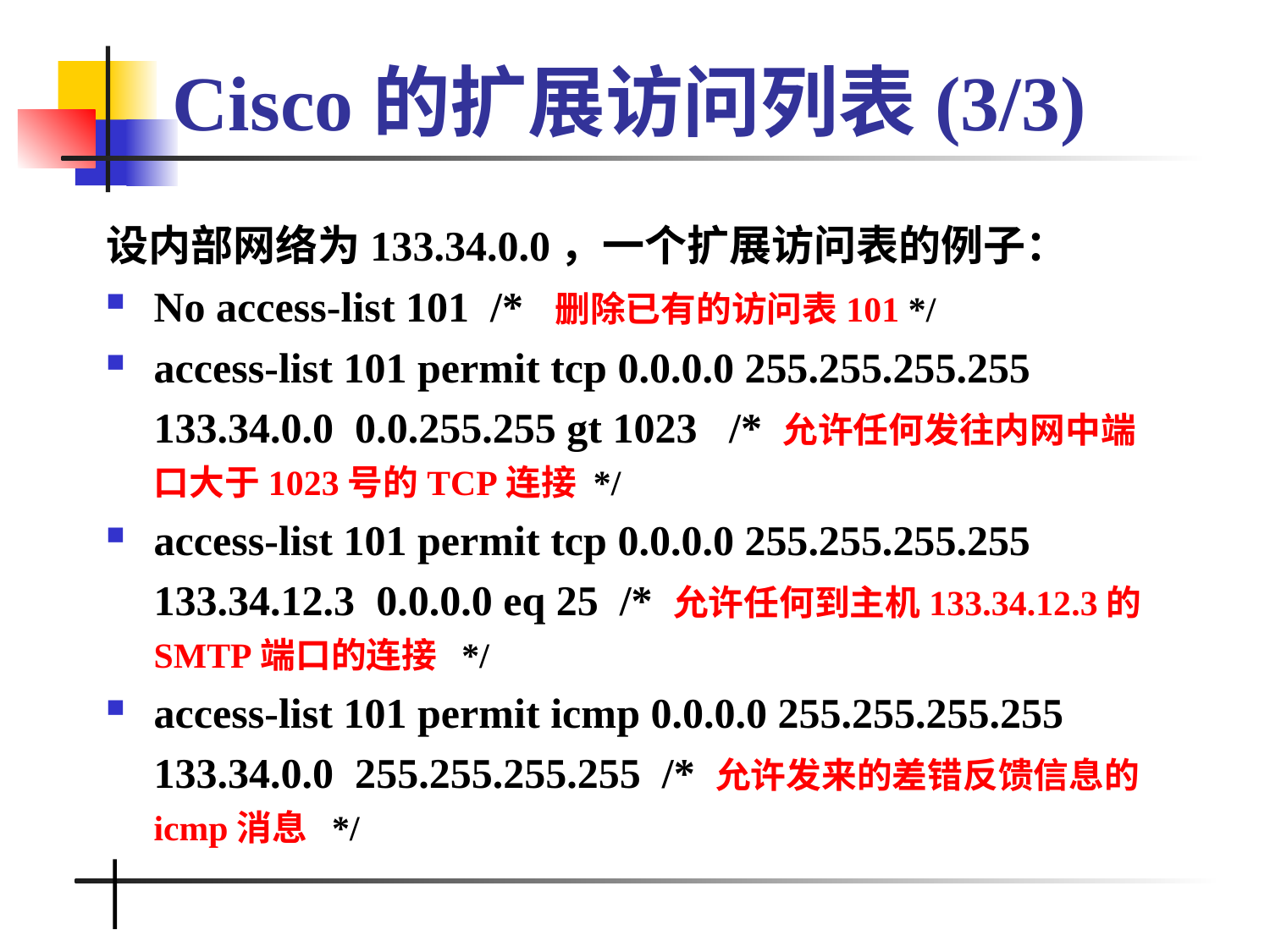

# Cisco的扩展访问列表(3/3)
设内部网络为133.34.0.0，一个扩展访问表的例子：
No access-list 101  /*  删除已有的访问表101 */
access-list 101 permit tcp 0.0.0.0 255.255.255.255 133.34.0.0  0.0.255.255 gt 1023   /* 允许任何发往内网中端口大于1023号的TCP连接 */
access-list 101 permit tcp 0.0.0.0 255.255.255.255 133.34.12.3  0.0.0.0 eq 25  /* 允许任何到主机133.34.12.3的SMTP端口的连接  */
access-list 101 permit icmp 0.0.0.0 255.255.255.255 133.34.0.0  255.255.255.255  /* 允许发来的差错反馈信息的icmp消息  */